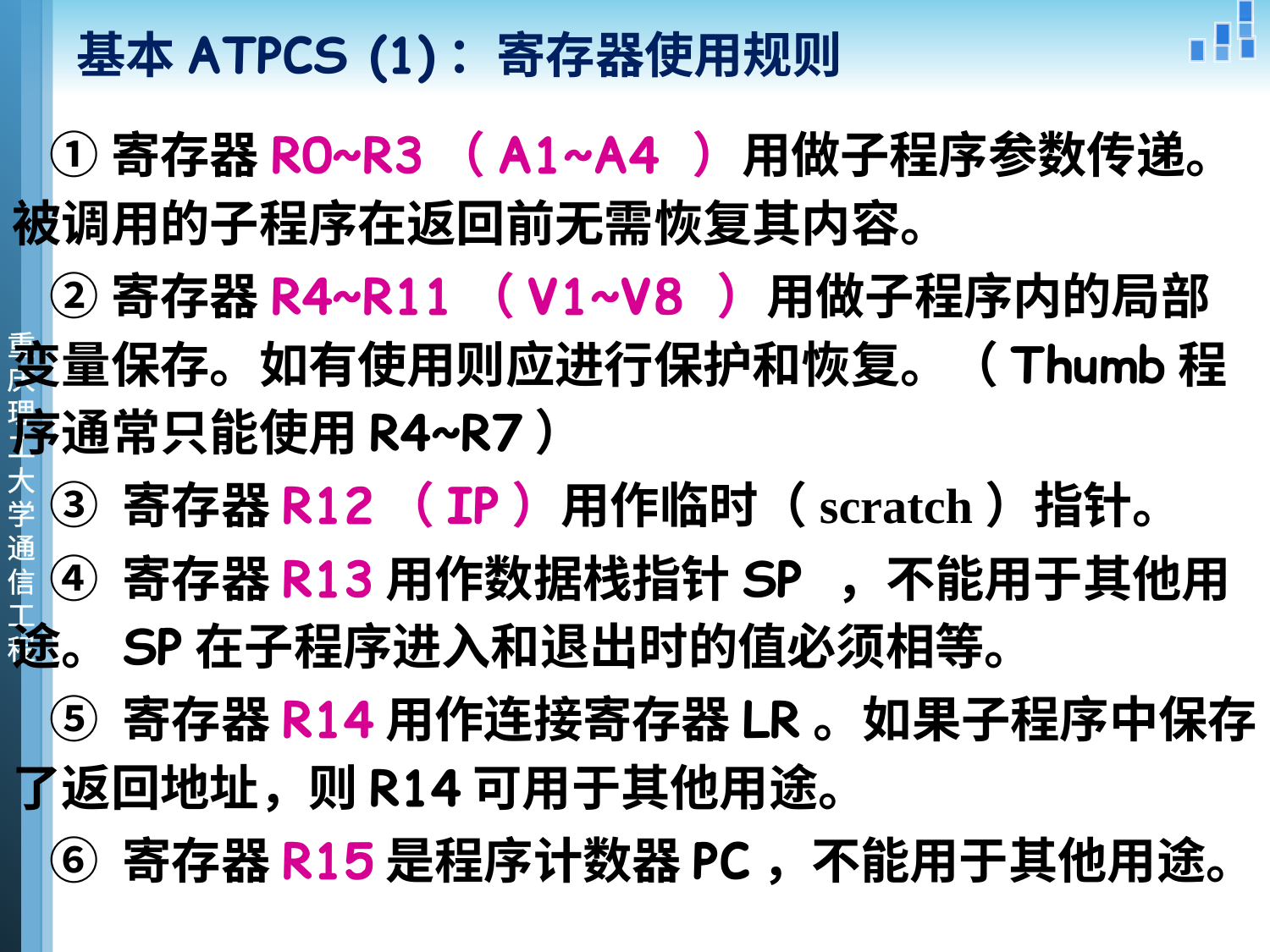

# 基本ATPCS (1)：寄存器使用规则
①寄存器R0~R3（A1~A4 ）用做子程序参数传递。被调用的子程序在返回前无需恢复其内容。
②寄存器R4~R11（V1~V8 ）用做子程序内的局部变量保存。如有使用则应进行保护和恢复。（Thumb程序通常只能使用R4~R7）
③ 寄存器R12（IP）用作临时（scratch）指针。
④ 寄存器R13用作数据栈指针SP ，不能用于其他用途。SP在子程序进入和退出时的值必须相等。
⑤ 寄存器R14用作连接寄存器LR。如果子程序中保存了返回地址，则R14可用于其他用途。
⑥ 寄存器R15是程序计数器PC，不能用于其他用途。